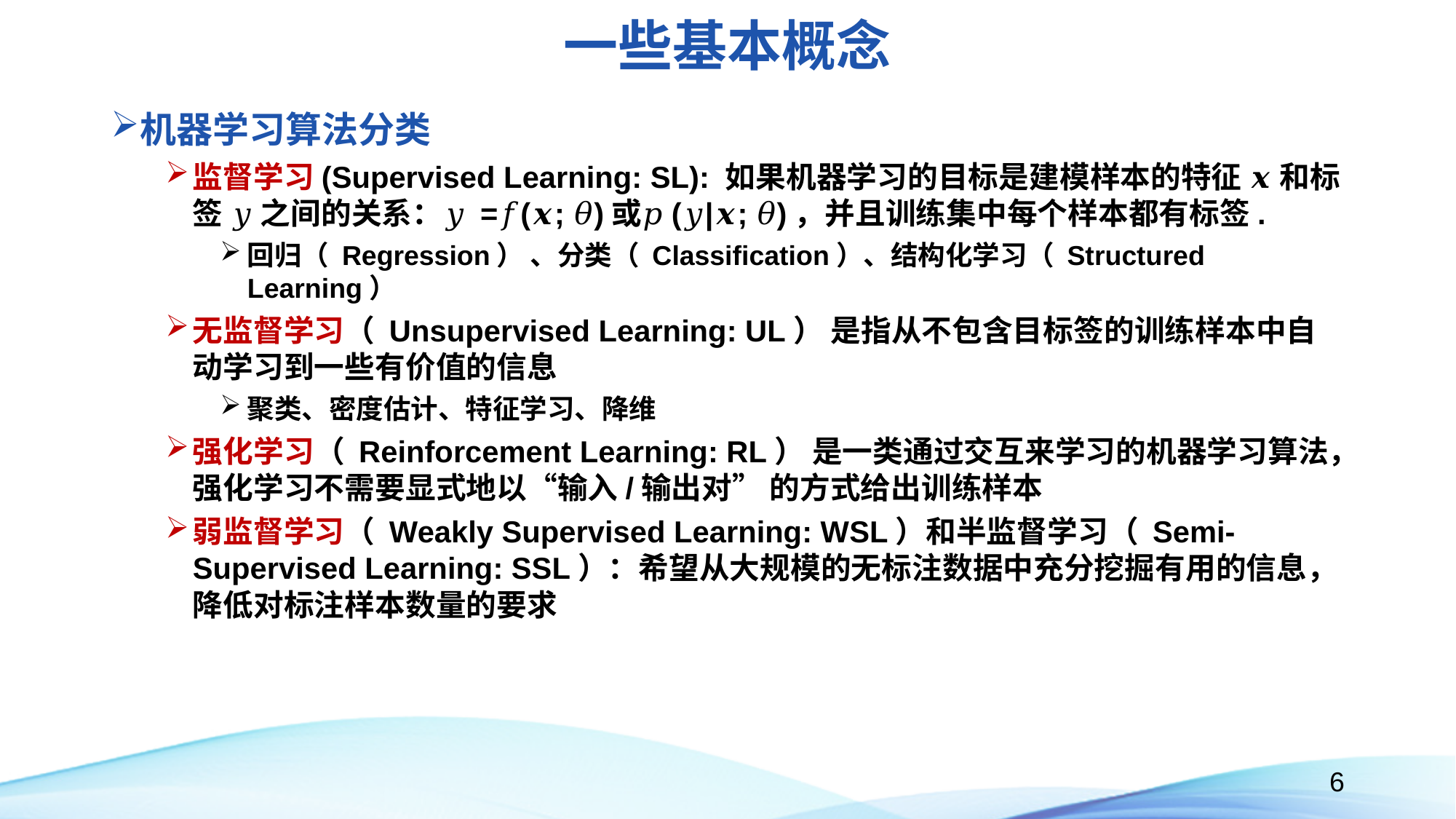

# 一些基本概念
机器学习算法分类
监督学习(Supervised Learning: SL): 如果机器学习的目标是建模样本的特征 𝒙 和标签 𝑦 之间的关系：𝑦 =𝑓(𝒙; 𝜃)或𝑝(𝑦|𝒙; 𝜃)，并且训练集中每个样本都有标签.
回归（ Regression） 、分类（ Classification）、结构化学习（ Structured Learning）
无监督学习（ Unsupervised Learning: UL） 是指从不包含目标签的训练样本中自动学习到一些有价值的信息
聚类、密度估计、特征学习、降维
强化学习（ Reinforcement Learning: RL） 是一类通过交互来学习的机器学习算法，强化学习不需要显式地以“输入/输出对” 的方式给出训练样本
弱监督学习（ Weakly Supervised Learning: WSL）和半监督学习（ Semi-Supervised Learning: SSL）：希望从大规模的无标注数据中充分挖掘有用的信息， 降低对标注样本数量的要求

6